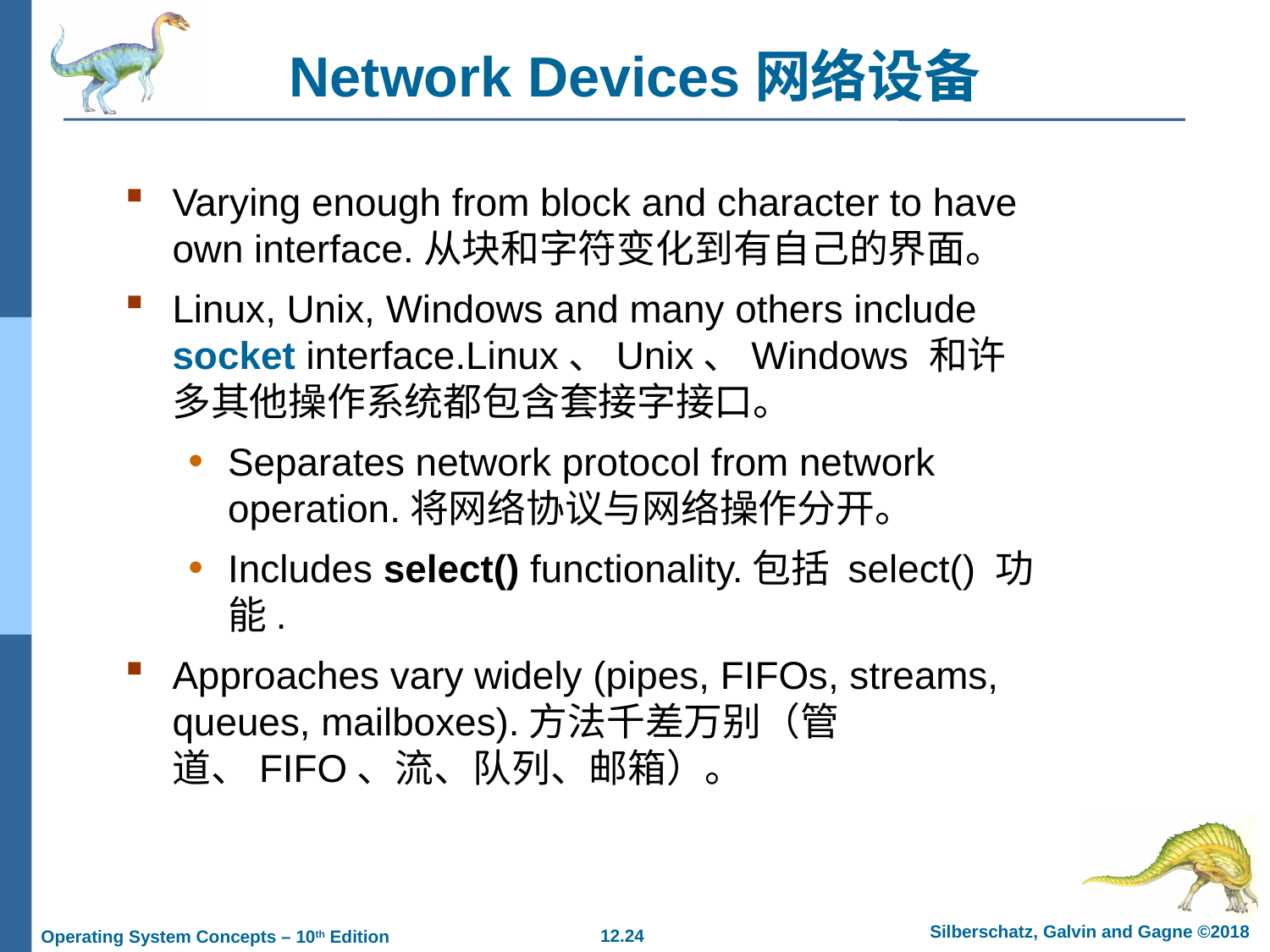

# Network Devices网络设备
Varying enough from block and character to have own interface.从块和字符变化到有自己的界面。
Linux, Unix, Windows and many others include socket interface.Linux、Unix、Windows 和许多其他操作系统都包含套接字接口。
Separates network protocol from network operation.将网络协议与网络操作分开。
Includes select() functionality.包括 select() 功能.
Approaches vary widely (pipes, FIFOs, streams, queues, mailboxes).方法千差万别（管道、FIFO、流、队列、邮箱）。